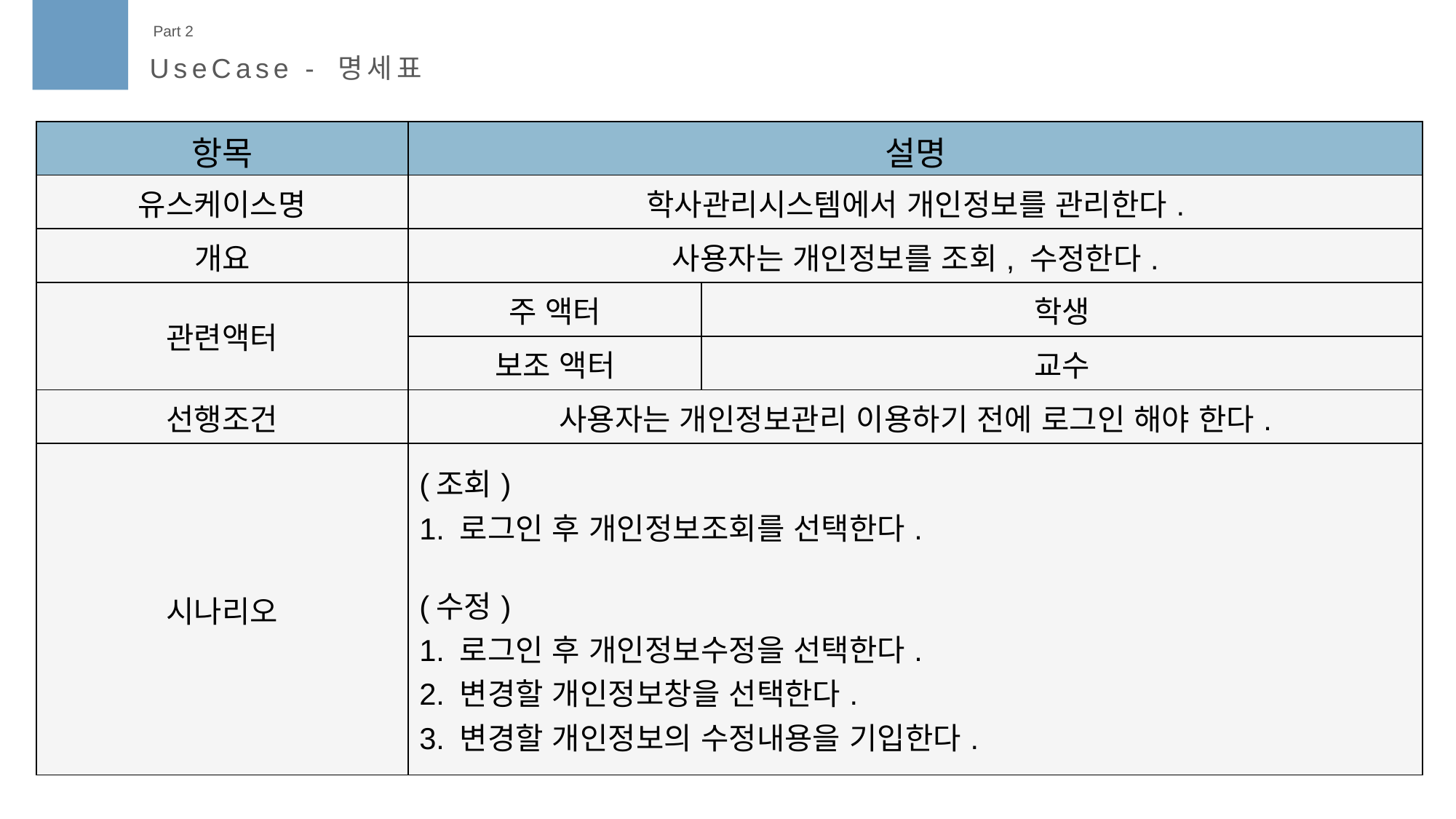

Part 2
UseCase - 명세표
| 항목 | 설명 |  |
| --- | --- | --- |
| 유스케이스명 | 학사관리시스템에서 개인정보를 관리한다. |  |
| 개요 | 사용자는 개인정보를 조회, 수정한다. |  |
| 관련액터 | 주 액터 | 학생 |
|  | 보조 액터 | 교수 |
| 선행조건 | 사용자는 개인정보관리 이용하기 전에 로그인 해야 한다. |  |
| 시나리오 | (조회) 1. 로그인 후 개인정보조회를 선택한다. (수정) 1. 로그인 후 개인정보수정을 선택한다. 2. 변경할 개인정보창을 선택한다. 3. 변경할 개인정보의 수정내용을 기입한다. |  |